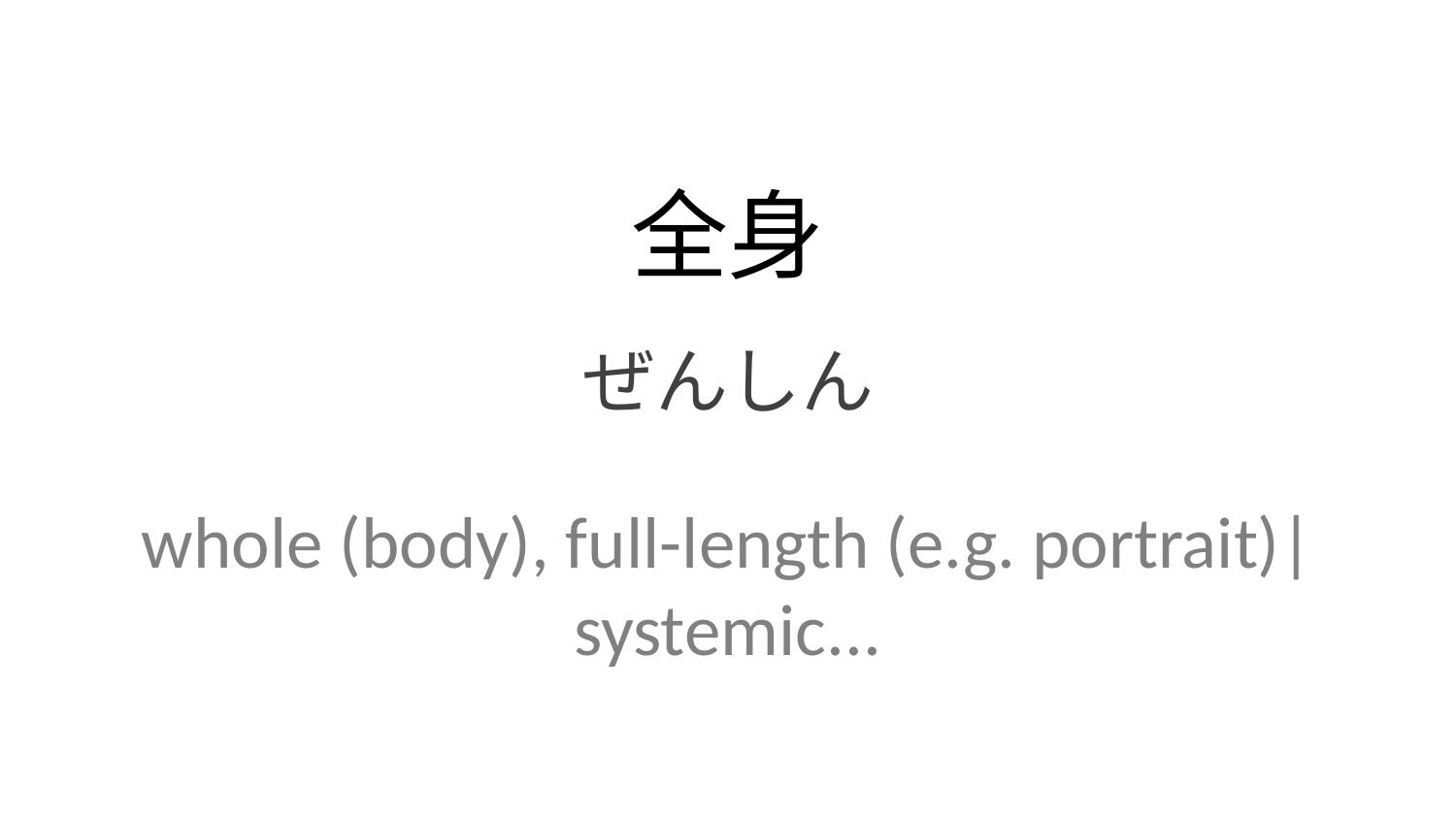

全身

ぜんしん
whole (body), full-length (e.g. portrait)| systemic...